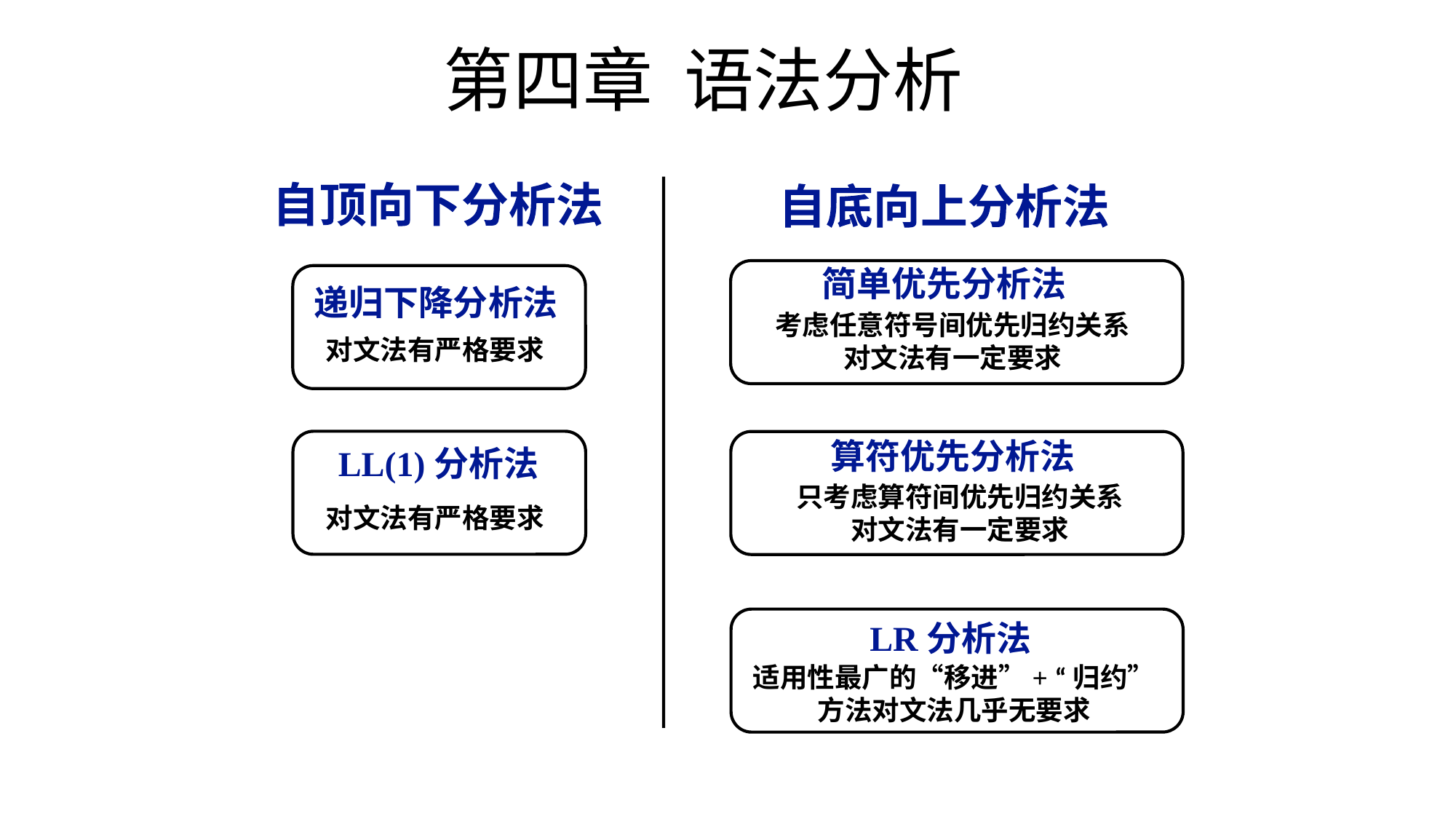

第四章  语法分析

自顶向下分析法
自底向上分析法
简单优先分析法

递归下降分析法
考虑任意符号间优先归约关系对文法有一定要求
对文法有严格要求
算符优先分析法

LL(1)分析法
只考虑算符间优先归约关系对文法有一定要求
对文法有严格要求

LR分析法
适用性最广的“移进”+ “归约”方法对文法几乎无要求